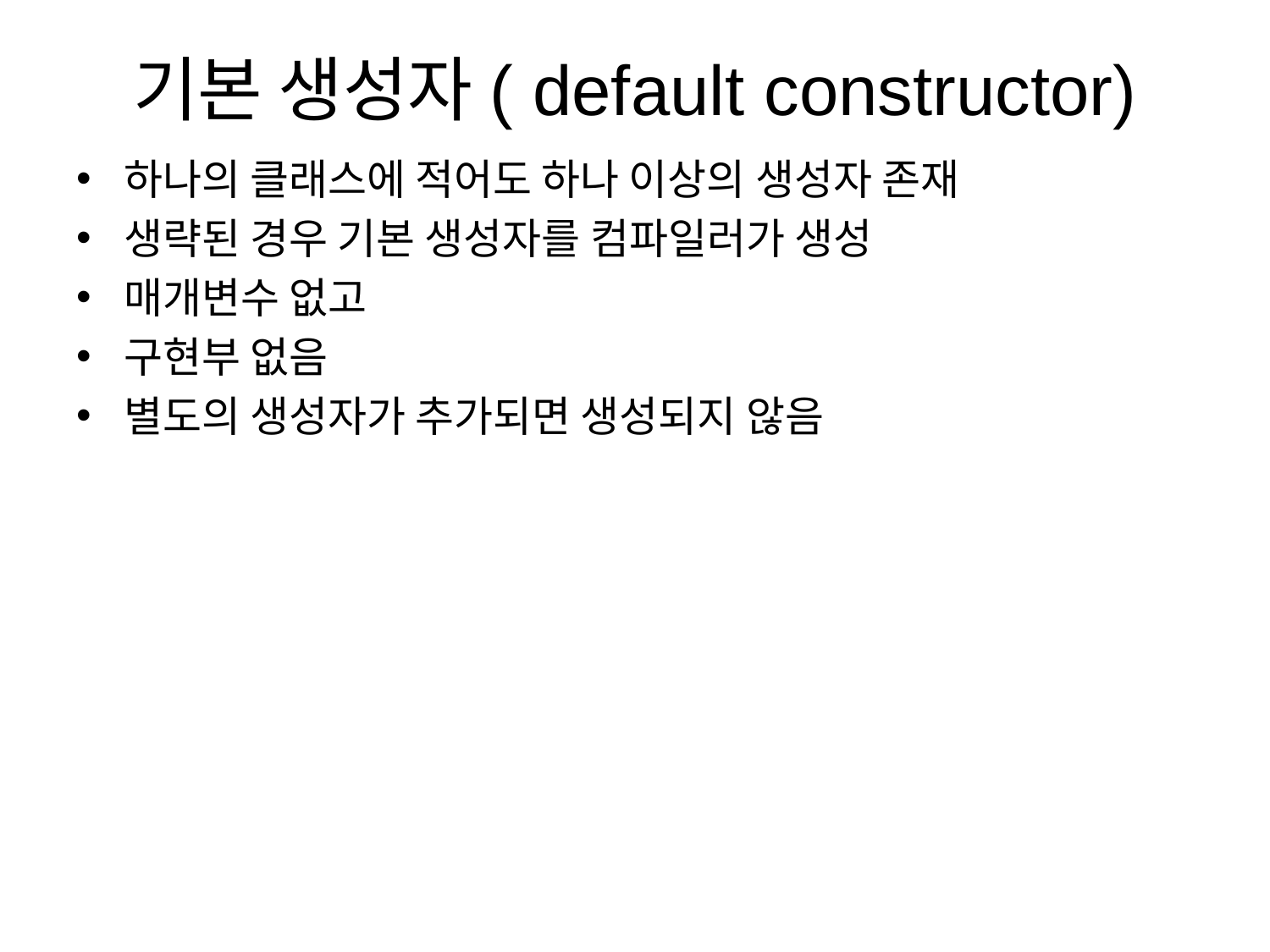

# 기본 생성자( default constructor)
하나의 클래스에 적어도 하나 이상의 생성자 존재
생략된 경우 기본 생성자를 컴파일러가 생성
매개변수 없고
구현부 없음
별도의 생성자가 추가되면 생성되지 않음